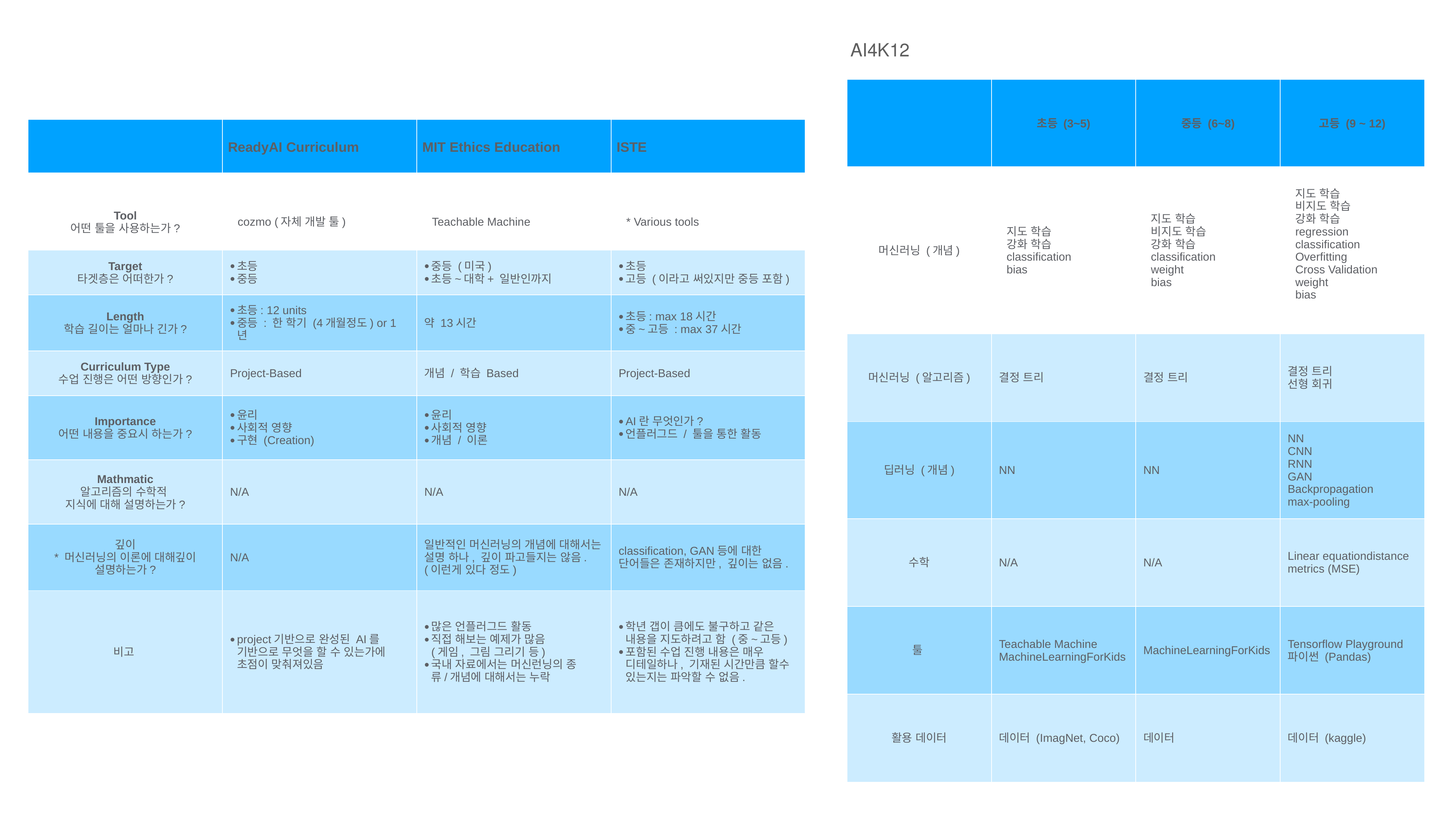

AI4K12
|  | 초등 (3~5) | 중등 (6~8) | 고등 (9 ~ 12) |
| --- | --- | --- | --- |
| 머신러닝 (개념) | 지도 학습 강화 학습 classification bias | 지도 학습 비지도 학습 강화 학습 classification weight bias | 지도 학습 비지도 학습 강화 학습 regression classification Overfitting Cross Validation weight bias |
| 머신러닝 (알고리즘) | 결정 트리 | 결정 트리 | 결정 트리 선형 회귀 |
| 딥러닝 (개념) | NN | NN | NN CNN RNN GAN Backpropagation max-pooling |
| 수학 | N/A | N/A | Linear equation distance metrics (MSE) |
| 툴 | Teachable Machine MachineLearningForKids | MachineLearningForKids | Tensorflow Playground 파이썬 (Pandas) |
| 활용 데이터 | 데이터 (ImagNet, Coco) | 데이터 | 데이터 (kaggle) |
|  | ReadyAI Curriculum | MIT Ethics Education | ISTE |
| --- | --- | --- | --- |
| Tool 어떤 툴을 사용하는가? | cozmo (자체 개발 툴) | Teachable Machine | \* Various tools |
| Target 타겟층은 어떠한가? | 초등 중등 | 중등 (미국) 초등~대학+ 일반인까지 | 초등 고등 (이라고 써있지만 중등 포함) |
| Length 학습 길이는 얼마나 긴가? | 초등: 12 units 중등 : 한 학기 (4개월정도) or 1년 | 약 13시간 | 초등: max 18시간 중~고등 : max 37시간 |
| Curriculum Type 수업 진행은 어떤 방향인가? | Project-Based | 개념 / 학습 Based | Project-Based |
| Importance 어떤 내용을 중요시 하는가? | 윤리 사회적 영향 구현 (Creation) | 윤리 사회적 영향 개념 / 이론 | AI란 무엇인가? 언플러그드 / 툴을 통한 활동 |
| Mathmatic 알고리즘의 수학적 지식에 대해 설명하는가? | N/A | N/A | N/A |
| 깊이 \* 머신러닝의 이론에 대해 깊이 설명하는가? | N/A | 일반적인 머신러닝의 개념에 대해서는 설명 하나, 깊이 파고들지는 않음. (이런게 있다 정도) | classification, GAN등에 대한 단어들은 존재하지만, 깊이는 없음. |
| 비고 | project기반으로 완성된 AI를 기반으로 무엇을 할 수 있는가에 초점이 맞춰져있음 | 많은 언플러그드 활동 직접 해보는 예제가 많음 (게임, 그림 그리기 등) 국내 자료에서는 머신런닝의 종류/개념에 대해서는 누락 | 학년 갭이 큼에도 불구하고 같은 내용을 지도하려고 함 (중~고등) 포함된 수업 진행 내용은 매우 디테일하나, 기재된 시간만큼 할수 있는지는 파악할 수 없음. |